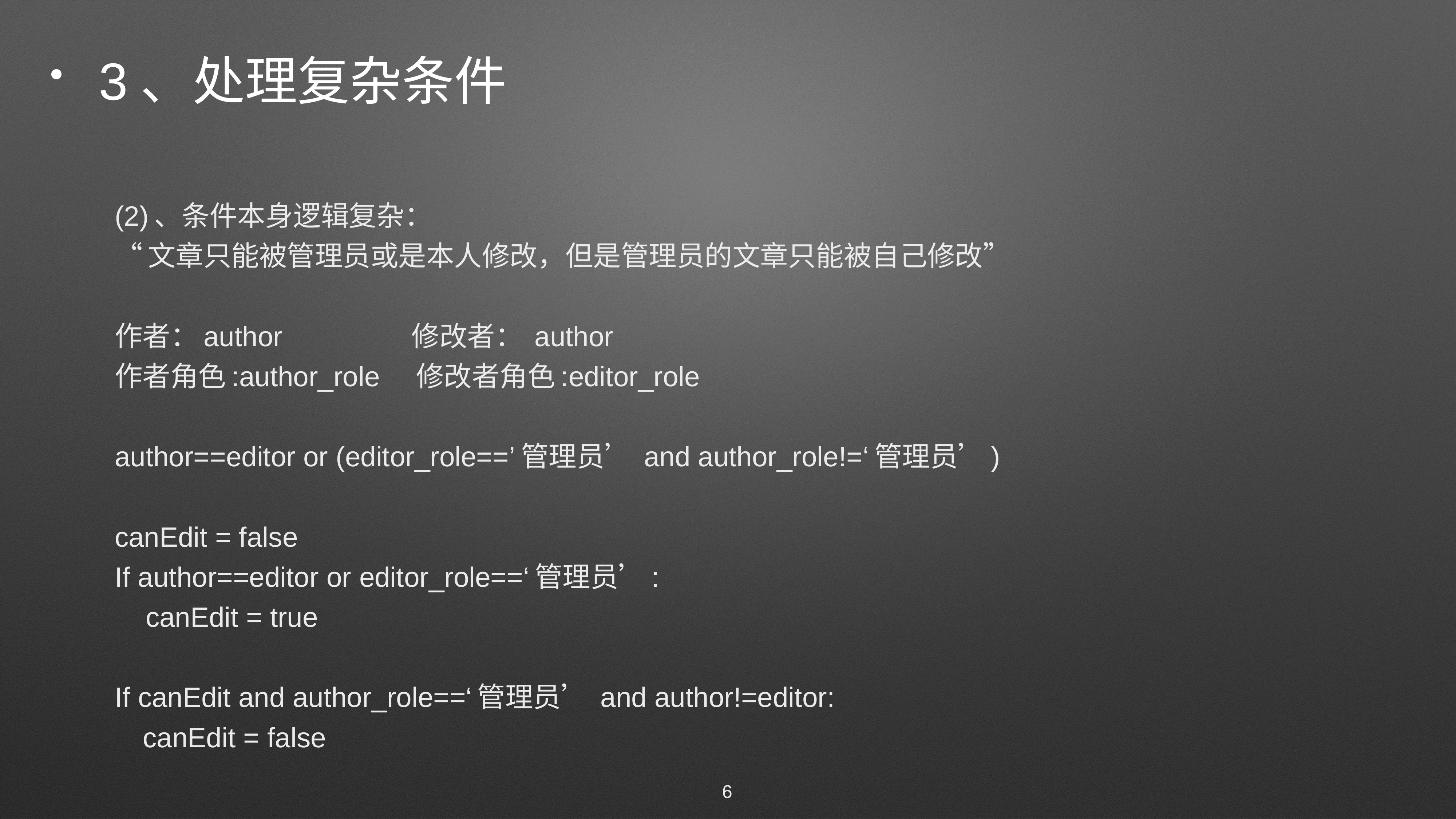

# 3、处理复杂条件
(2)、条件本身逻辑复杂：
“文章只能被管理员或是本人修改，但是管理员的文章只能被自己修改”

作者：author                修改者： author
作者角色:author_role    修改者角色:editor_role

author==editor or (editor_role==’管理员’ and author_role!=‘管理员’)

canEdit = false
If author==editor or editor_role==‘管理员’:
    canEdit = true

If canEdit and author_role==‘管理员’ and author!=editor:
canEdit = false

6